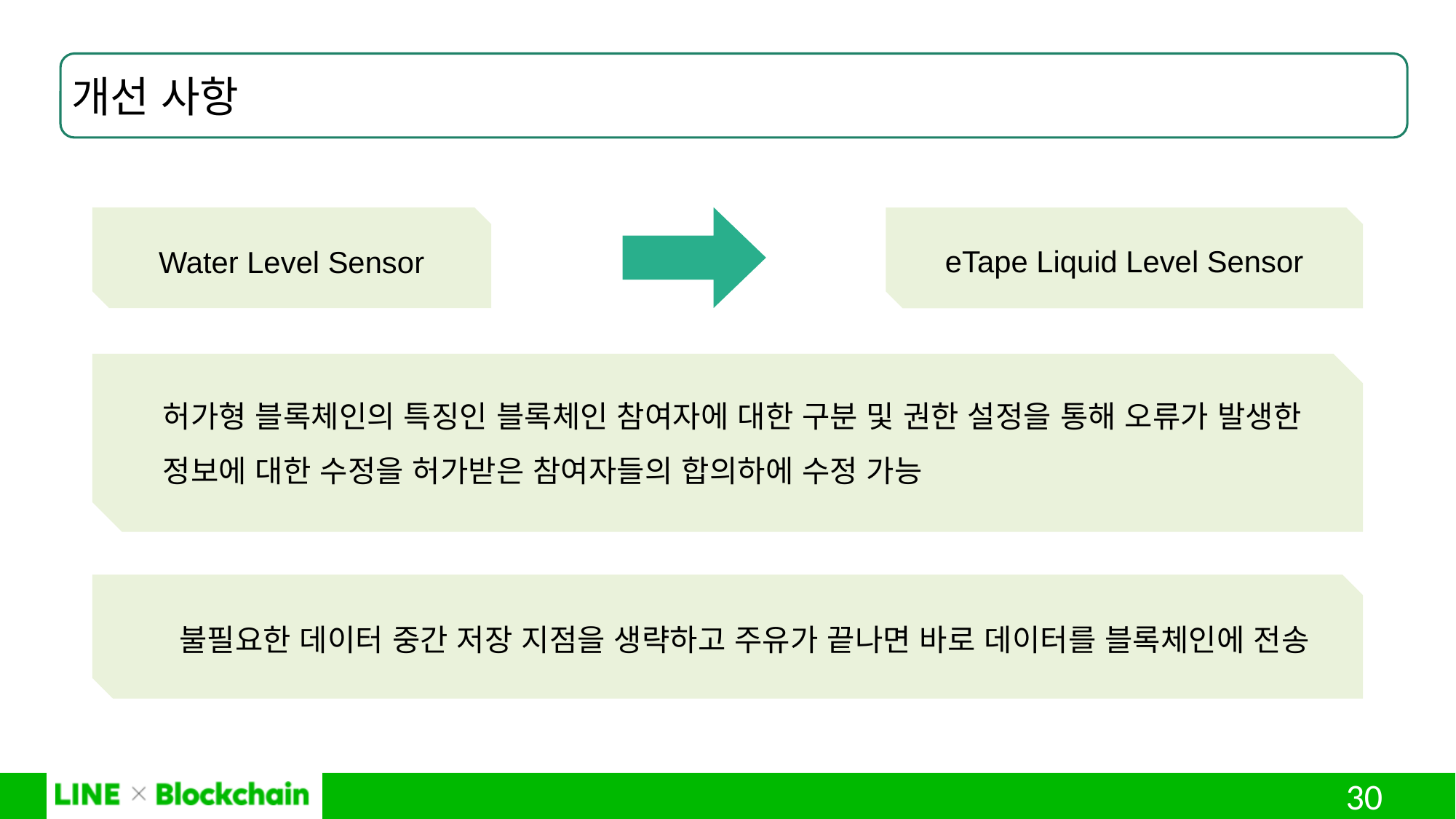

개선 사항

eTape Liquid Level Sensor

Water Level Sensor

허가형 블록체인의 특징인 블록체인 참여자에 대한 구분 및 권한 설정을 통해 오류가 발생한 정보에 대한 수정을 허가받은 참여자들의 합의하에 수정 가능

불필요한 데이터 중간 저장 지점을 생략하고 주유가 끝나면 바로 데이터를 블록체인에 전송